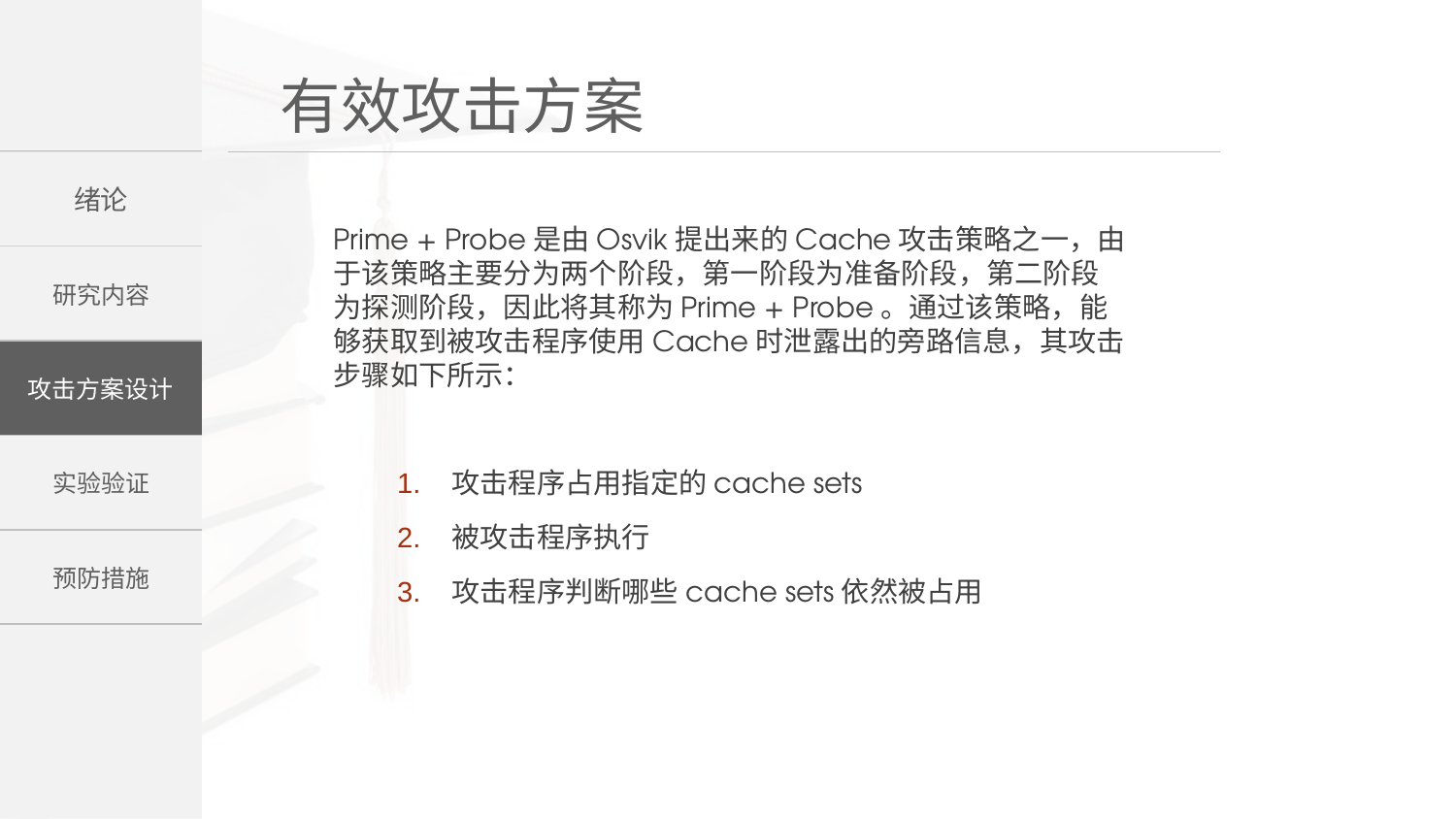

Prime + Probe是由Osvik提出来的Cache攻击策略之一，由于该策略主要分为两个阶段，第一阶段为准备阶段，第二阶段为探测阶段，因此将其称为Prime + Probe。通过该策略，能够获取到被攻击程序使用Cache时泄露出的旁路信息，其攻击步骤如下所示：

攻击程序占用指定的cache sets
被攻击程序执行
攻击程序判断哪些cache sets依然被占用